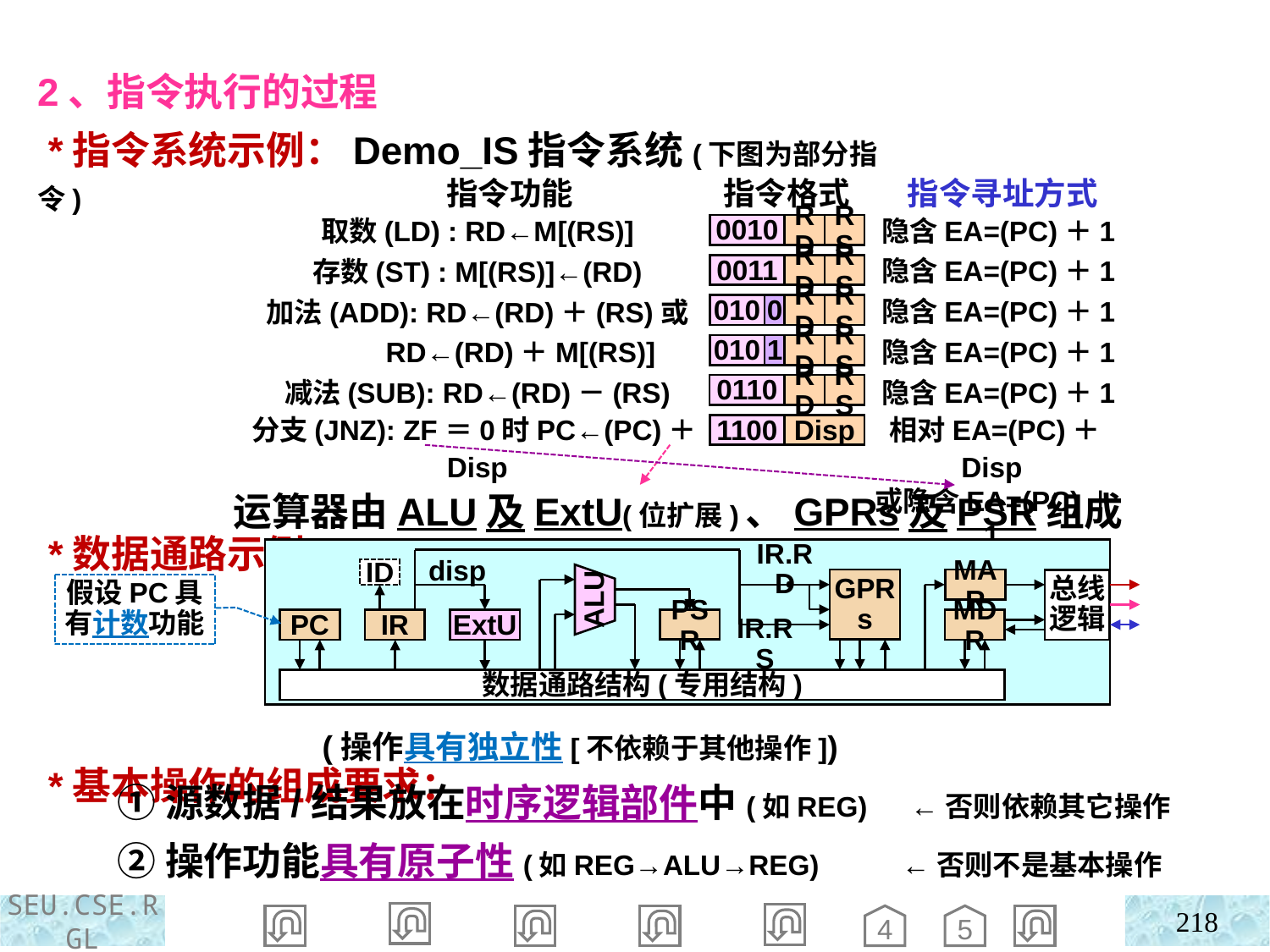

2、指令执行的过程
 *指令系统示例：Demo_IS指令系统(下图为部分指令)

 *数据通路示例：

 *基本操作的组成要求：
  指令寻址方式
 隐含EA=(PC)＋1
 隐含EA=(PC)＋1
 隐含EA=(PC)＋1
 隐含EA=(PC)＋1
 隐含EA=(PC)＋1
 相对EA=(PC)＋Disp
 或隐含EA=(PC)＋1
        指令功能
取数(LD) : RD←M[(RS)]
存数(ST) : M[(RS)]←(RD)
加法(ADD): RD←(RD)＋(RS)或
           RD←(RD)＋M[(RS)]
减法(SUB): RD←(RD)－(RS)
分支(JNZ): ZF＝0时PC←(PC)＋Disp
指令格式
0010
RD
RS
0011
RD
RS
010
0
RD
RS
010
1
RD
RS
0110
RD
RS
1100
Disp
            运算器由ALU及ExtU(位扩展)、GPRs及PSR组成

                   (操作具有独立性[不依赖于其他操作])
①源数据/结果放在时序逻辑部件中(如REG)    ←否则依赖其它操作
②操作功能具有原子性(如REG→ALU→REG)        ←否则不是基本操作

IR.RD
ID
disp
GPRs
MAR
总线逻辑
ALU
PSR
PC
IR
MDR
ExtU
IR.RS
数据通路结构(专用结构)
假设PC具有计数功能
218

4
5